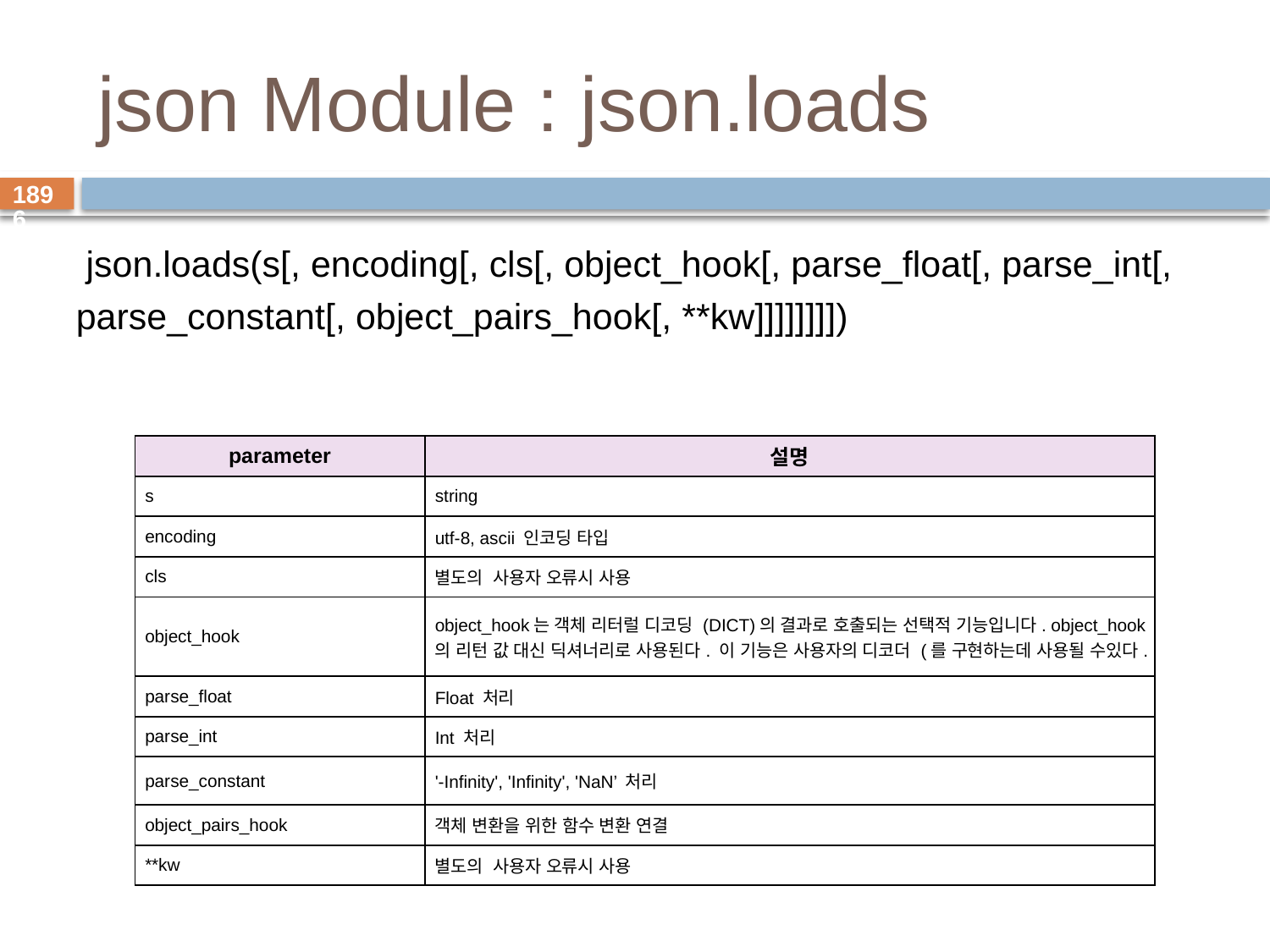

# json Module : json.loads
1896
 json.loads(s[, encoding[, cls[, object_hook[, parse_float[, parse_int[, parse_constant[, object_pairs_hook[, **kw]]]]]]]])

| parameter | 설명 |
| --- | --- |
| s | string |
| encoding | utf-8, ascii 인코딩 타입 |
| cls | 별도의 사용자 오류시 사용 |
| object\_hook | object\_hook는 객체 리터럴 디코딩 (DICT)의 결과로 호출되는 선택적 기능입니다. object\_hook의 리턴 값 대신 딕셔너리로 사용된다. 이 기능은 사용자의 디코더 (를 구현하는데 사용될 수있다. |
| parse\_float | Float 처리 |
| parse\_int | Int 처리 |
| parse\_constant | '-Infinity', 'Infinity', 'NaN’ 처리 |
| object\_pairs\_hook | 객체 변환을 위한 함수 변환 연결 |
| \*\*kw | 별도의 사용자 오류시 사용 |